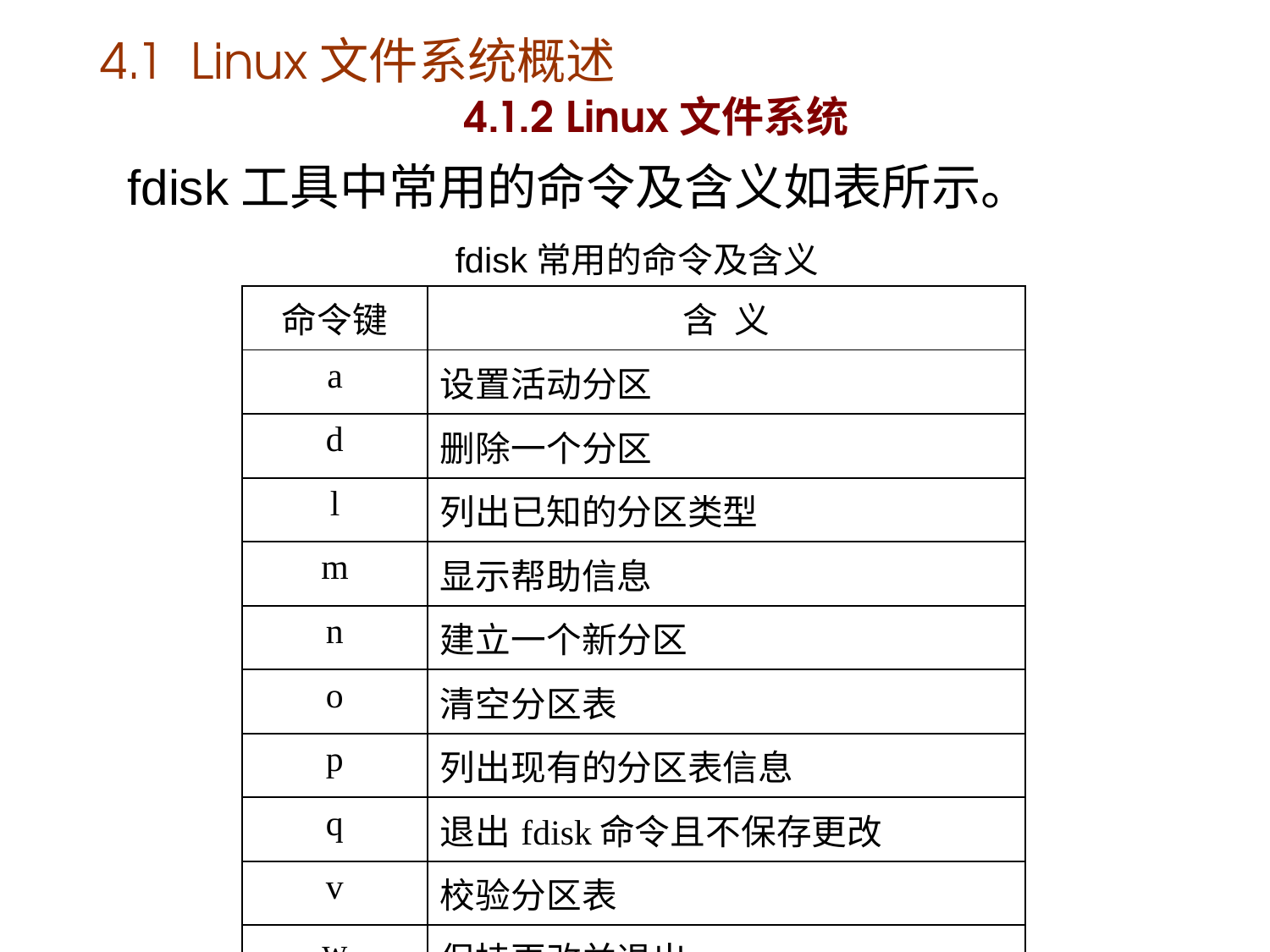

# 4.1  Linux文件系统概述 4.1.2 Linux文件系统
fdisk工具中常用的命令及含义如表所示。
fdisk常用的命令及含义
| 命令键 | 含 义 |
| --- | --- |
| a | 设置活动分区 |
| d | 删除一个分区 |
| l | 列出已知的分区类型 |
| m | 显示帮助信息 |
| n | 建立一个新分区 |
| o | 清空分区表 |
| p | 列出现有的分区表信息 |
| q | 退出fdisk命令且不保存更改 |
| v | 校验分区表 |
| w | 保持更改并退出 |